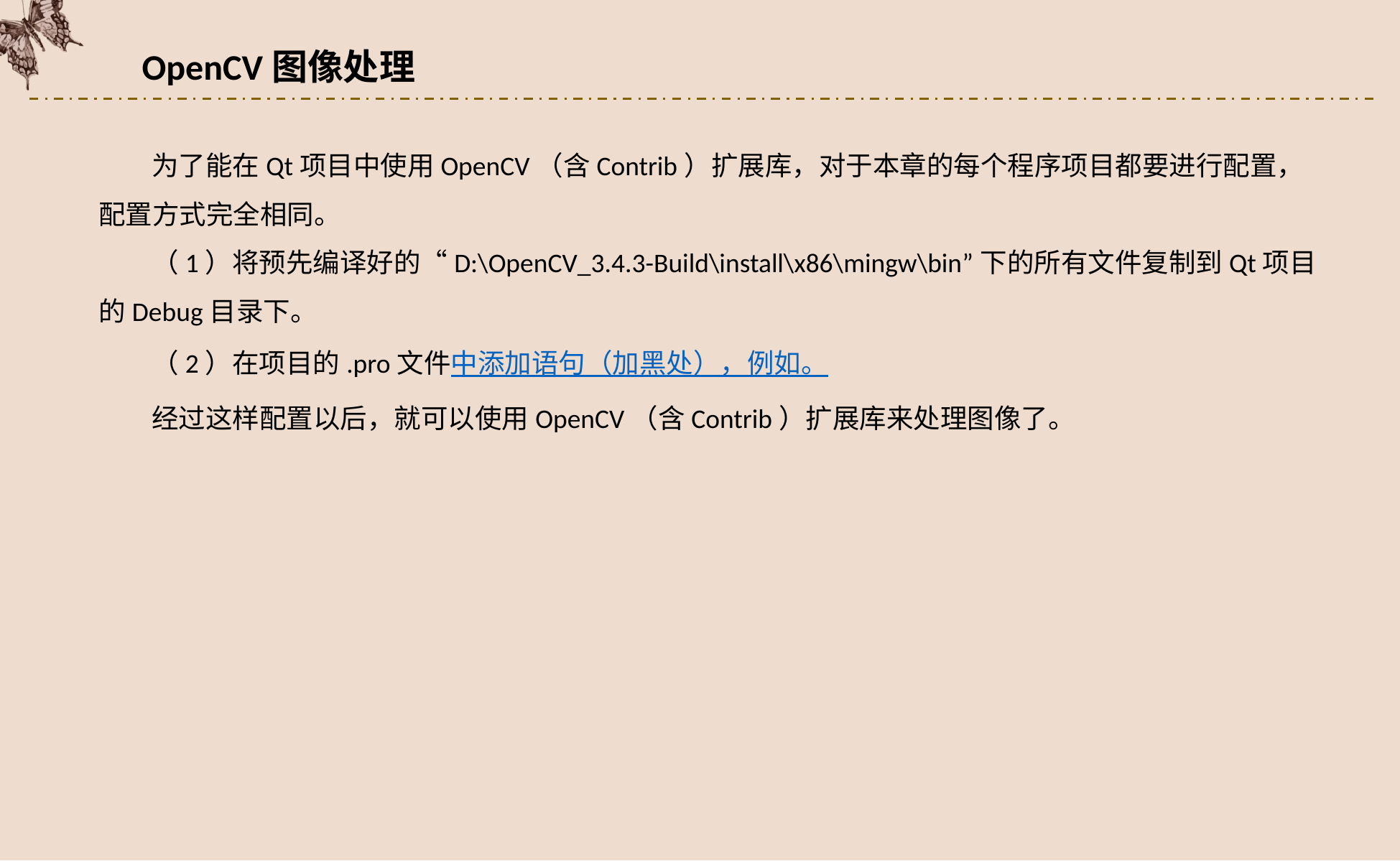

OpenCV图像处理
为了能在Qt项目中使用OpenCV（含Contrib）扩展库，对于本章的每个程序项目都要进行配置，配置方式完全相同。
（1）将预先编译好的“D:\OpenCV_3.4.3-Build\install\x86\mingw\bin”下的所有文件复制到Qt项目的Debug目录下。
（2）在项目的.pro文件中添加语句（加黑处），例如。
经过这样配置以后，就可以使用OpenCV（含Contrib）扩展库来处理图像了。